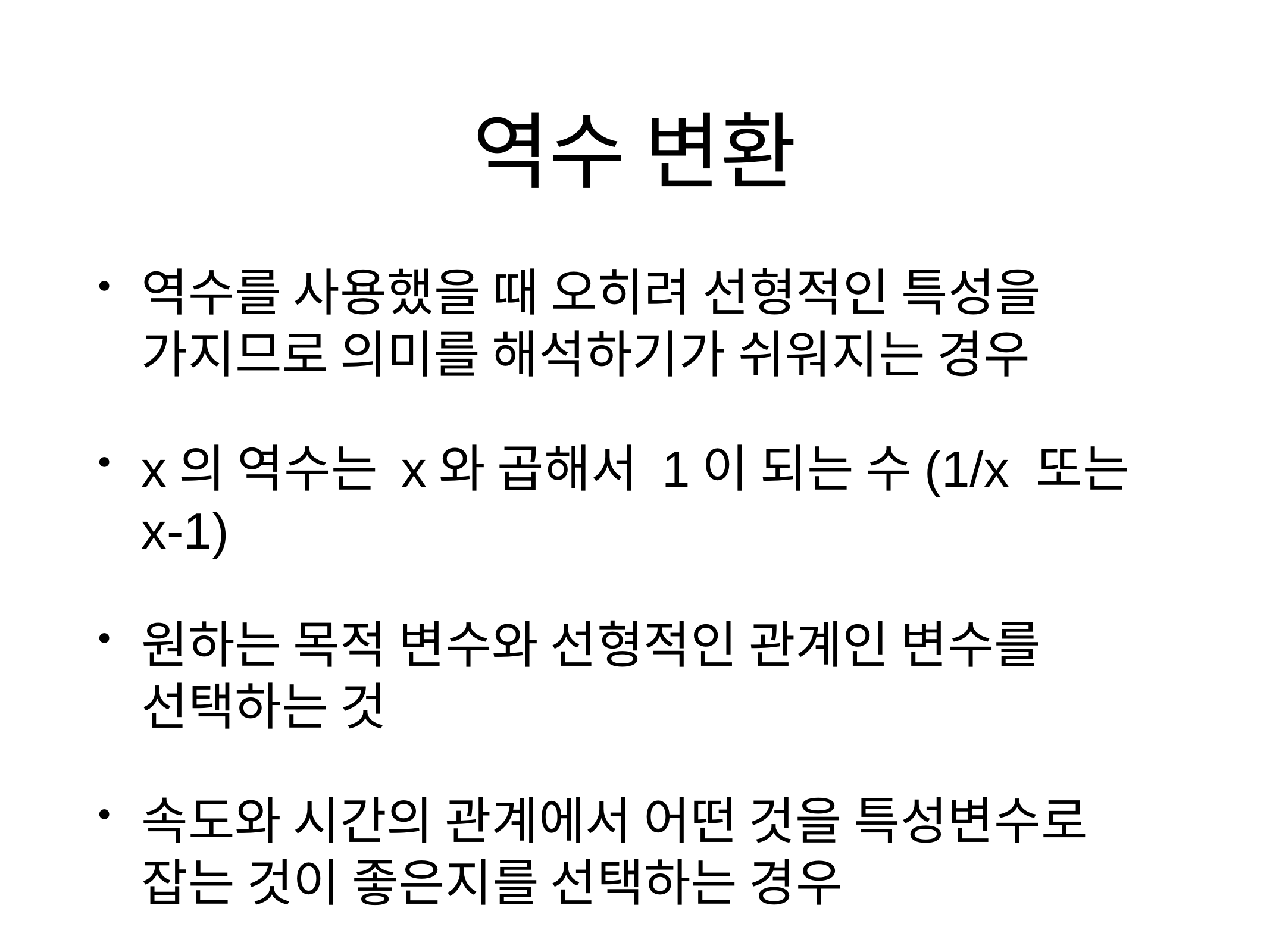

# 역수 변환
역수를 사용했을 때 오히려 선형적인 특성을 가지므로 의미를 해석하기가 쉬워지는 경우
x의 역수는 x와 곱해서 1이 되는 수(1/x 또는 x-1)
원하는 목적 변수와 선형적인 관계인 변수를 선택하는 것
속도와 시간의 관계에서 어떤 것을 특성변수로  잡는 것이 좋은지를 선택하는 경우
145